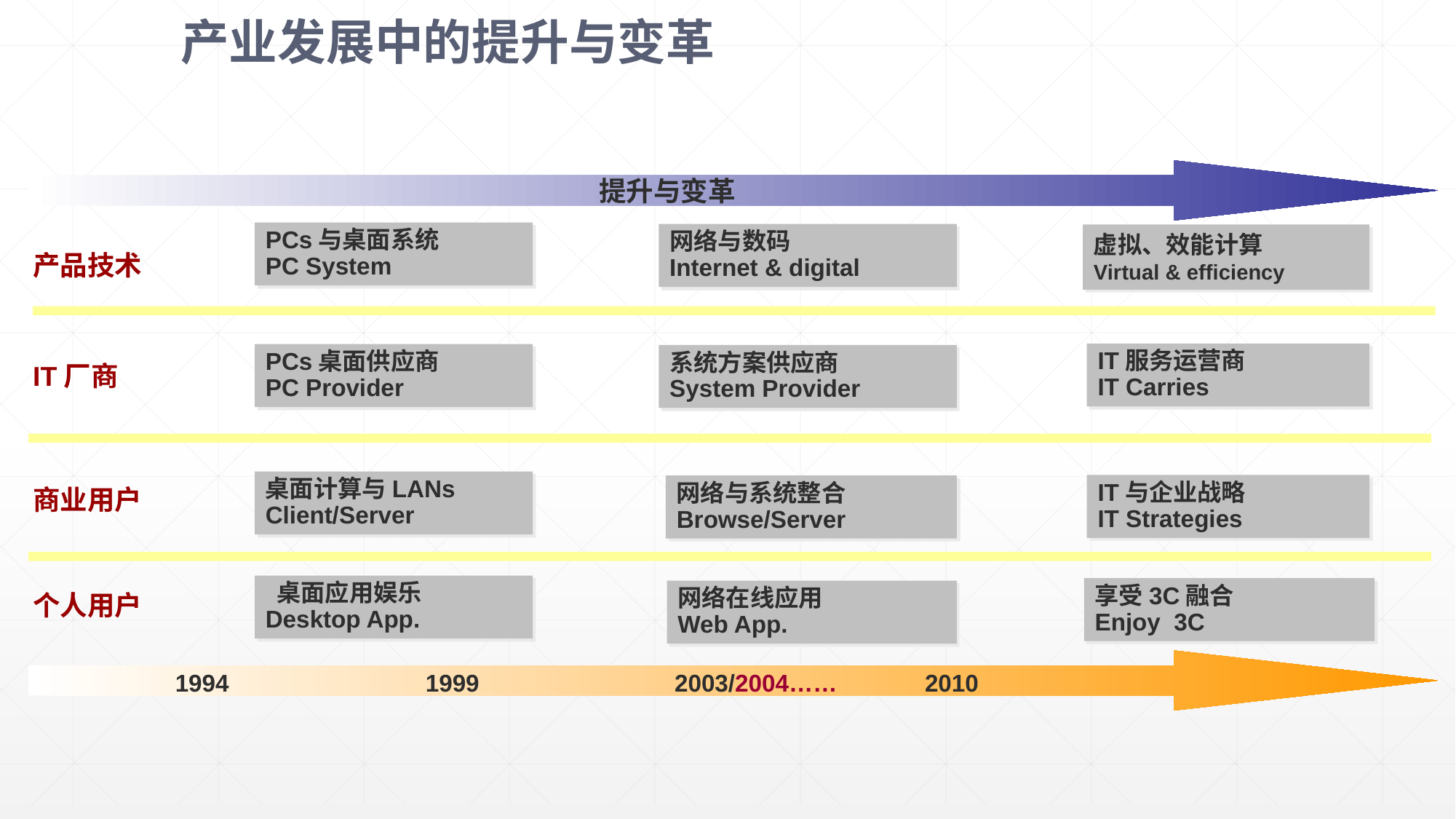

产业发展中的提升与变革
提升与变革
PCs与桌面系统
PC System
网络与数码
Internet & digital
虚拟、效能计算
Virtual & efficiency
产品技术

IT服务运营商
IT Carries
PCs桌面供应商
PC Provider
系统方案供应商
System Provider
IT厂商

桌面计算与LANs
Client/Server
IT与企业战略
IT Strategies
网络与系统整合
Browse/Server
商业用户

 桌面应用娱乐
Desktop App.
享受3C融合
Enjoy  3C
网络在线应用
Web App.
个人用户

	1994 	1999	2003/2004……	2010